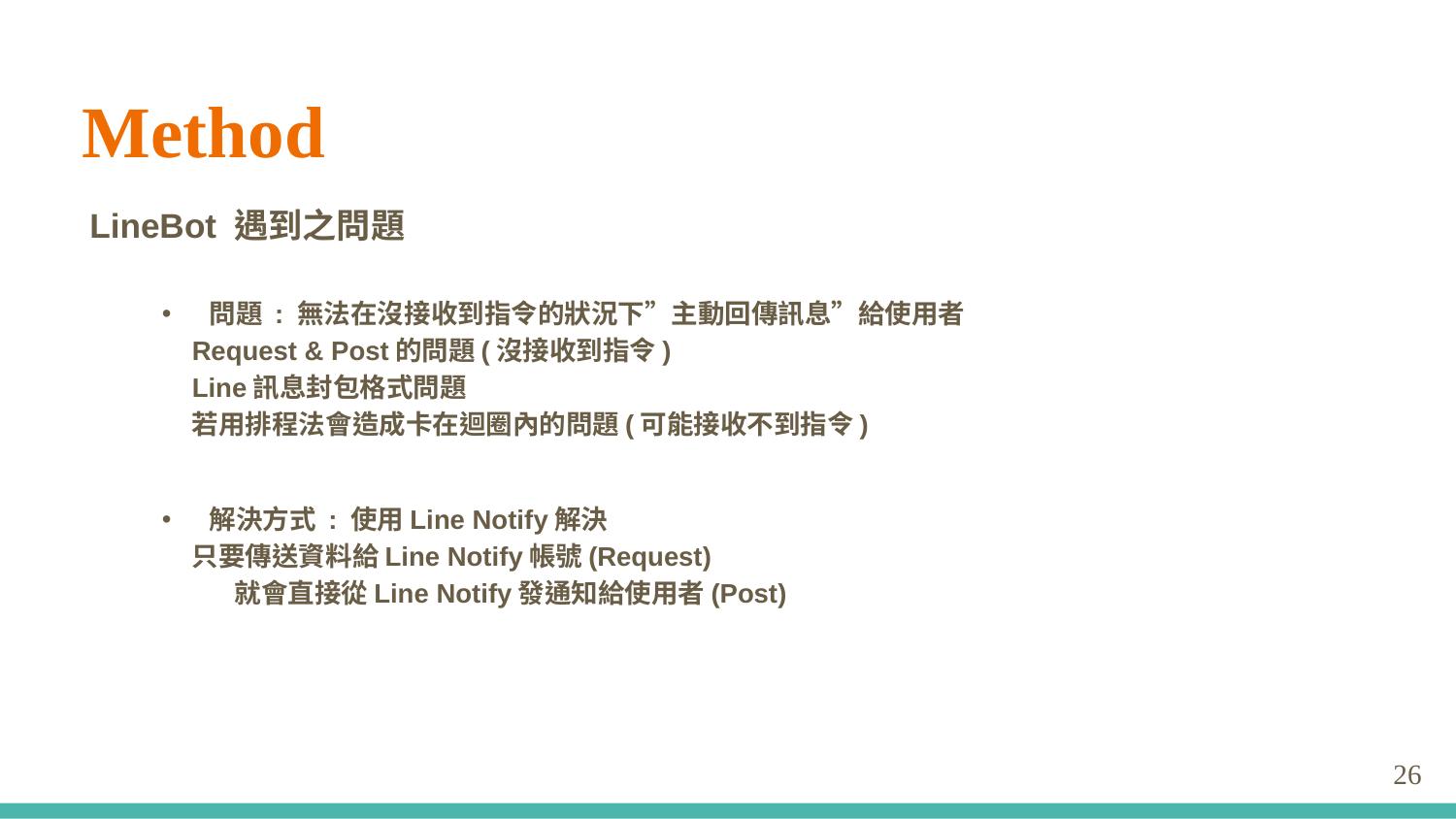

# Method
LineBot 遇到之問題

問題 : 無法在沒接收到指令的狀況下”主動回傳訊息”給使用者
	    Request & Post的問題(沒接收到指令)
	    Line訊息封包格式問題
	    若用排程法會造成卡在迴圈內的問題(可能接收不到指令)

解決方式 : 使用Line Notify解決
	    只要傳送資料給Line Notify帳號(Request)
           就會直接從Line Notify發通知給使用者(Post)
26